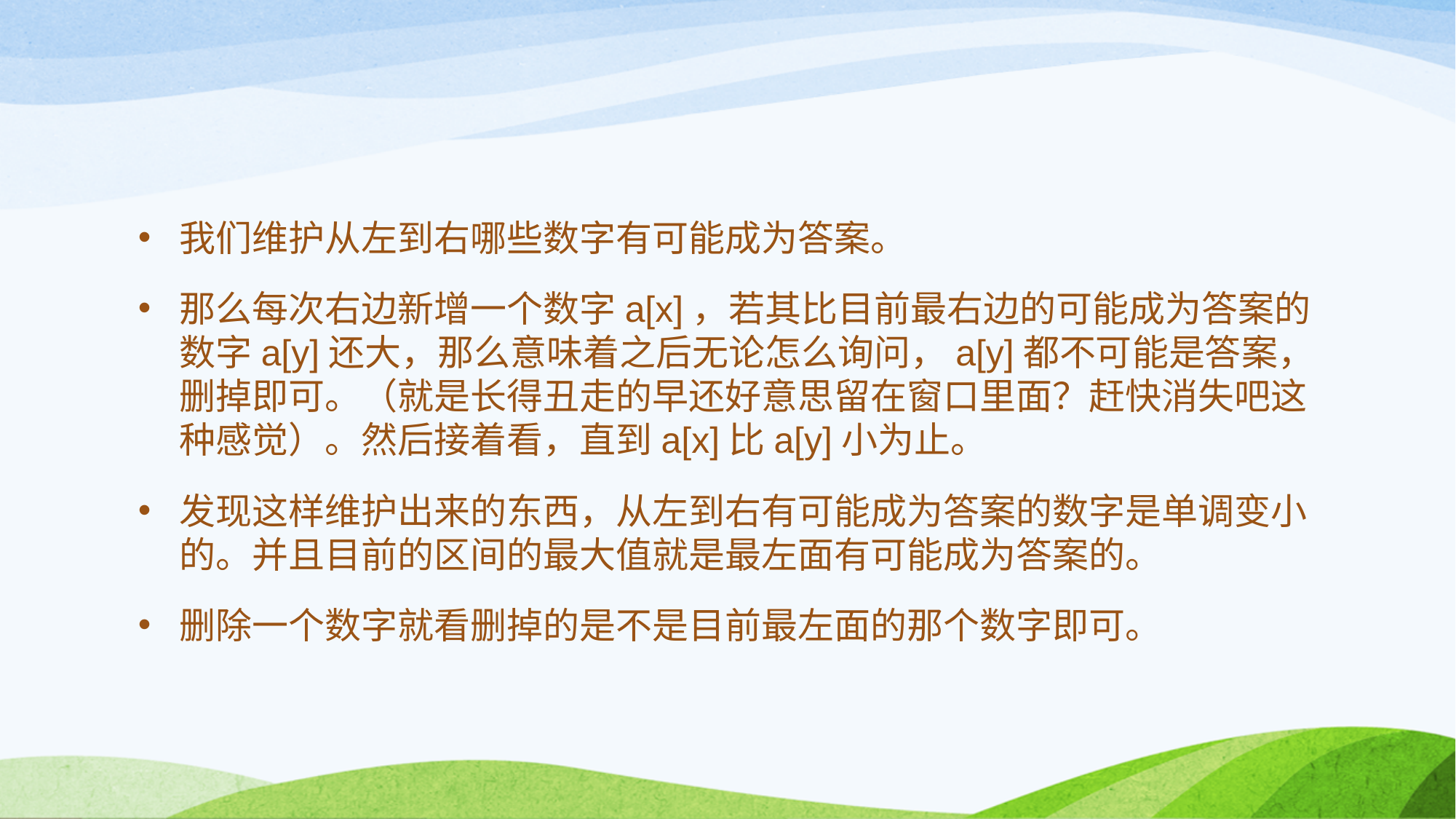

#
我们维护从左到右哪些数字有可能成为答案。
那么每次右边新增一个数字a[x]，若其比目前最右边的可能成为答案的数字a[y]还大，那么意味着之后无论怎么询问，a[y]都不可能是答案，删掉即可。（就是长得丑走的早还好意思留在窗口里面？赶快消失吧这种感觉）。然后接着看，直到a[x]比a[y]小为止。
发现这样维护出来的东西，从左到右有可能成为答案的数字是单调变小的。并且目前的区间的最大值就是最左面有可能成为答案的。
删除一个数字就看删掉的是不是目前最左面的那个数字即可。